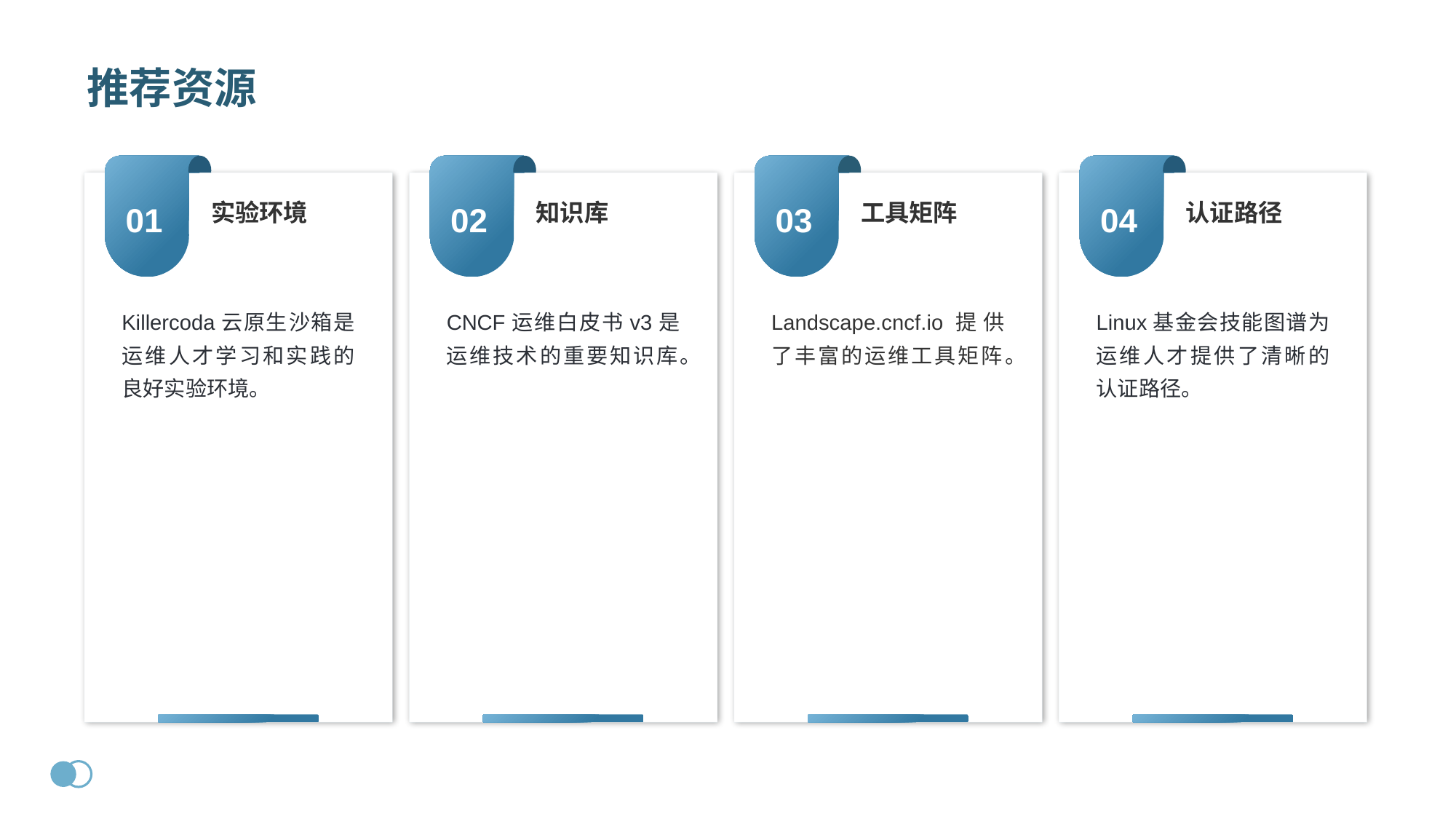

推荐资源

01

02

03

04

实验环境
知识库
工具矩阵
认证路径
Killercoda云原生沙箱是运维人才学习和实践的良好实验环境。
CNCF运维白皮书v3是运维技术的重要知识库。
Landscape.cncf.io提供了丰富的运维工具矩阵。
Linux基金会技能图谱为运维人才提供了清晰的认证路径。